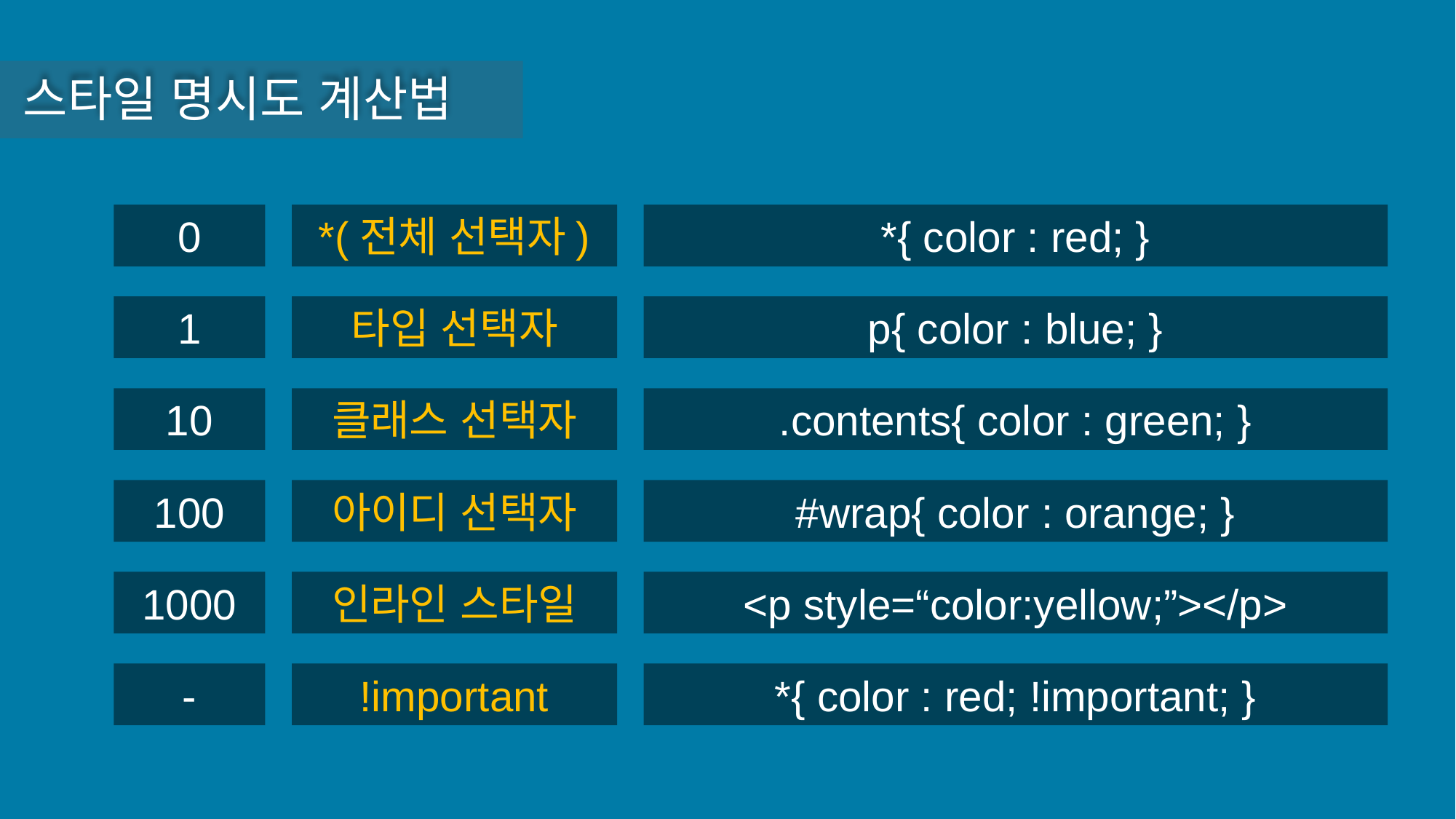

스타일 명시도 계산법
0
*(전체 선택자)
*{ color : red; }
1
타입 선택자
p{ color : blue; }
10
클래스 선택자
.contents{ color : green; }
100
아이디 선택자
#wrap{ color : orange; }
1000
인라인 스타일
<p style=“color:yellow;”></p>
-
!important
*{ color : red; !important; }